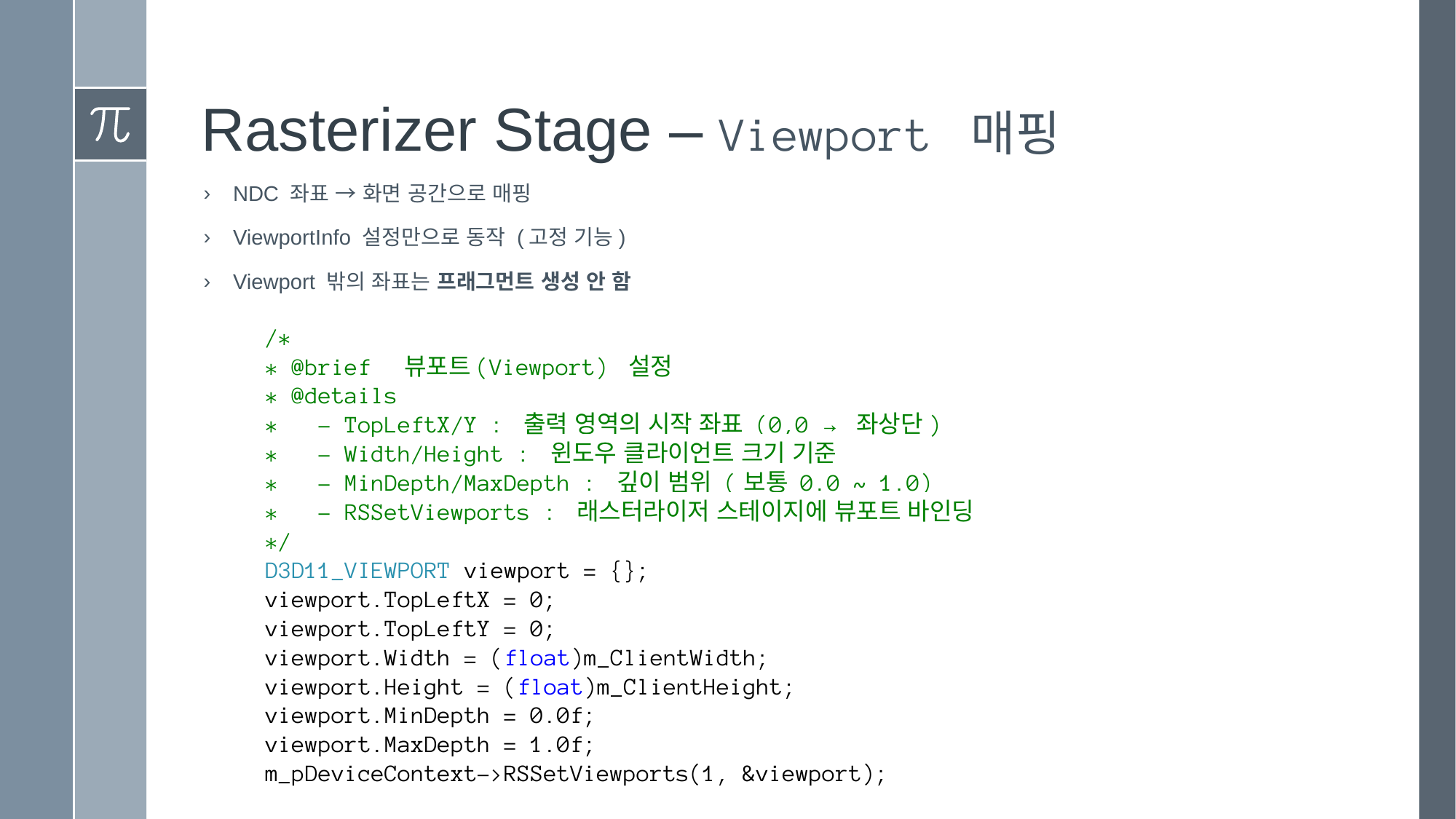

# Rasterizer Stage – Viewport 매핑
NDC 좌표 → 화면 공간으로 매핑
ViewportInfo 설정만으로 동작 (고정 기능)
Viewport 밖의 좌표는 프래그먼트 생성 안 함
/*
* @brief  뷰포트(Viewport) 설정
* @details
*   - TopLeftX/Y : 출력 영역의 시작 좌표 (0,0 → 좌상단)
*   - Width/Height : 윈도우 클라이언트 크기 기준
*   - MinDepth/MaxDepth : 깊이 범위 (보통 0.0 ~ 1.0)
*   - RSSetViewports : 래스터라이저 스테이지에 뷰포트 바인딩
*/
D3D11_VIEWPORT viewport = {};
viewport.TopLeftX = 0;
viewport.TopLeftY = 0;
viewport.Width = (float)m_ClientWidth;
viewport.Height = (float)m_ClientHeight;
viewport.MinDepth = 0.0f;
viewport.MaxDepth = 1.0f;
m_pDeviceContext->RSSetViewports(1, &viewport);